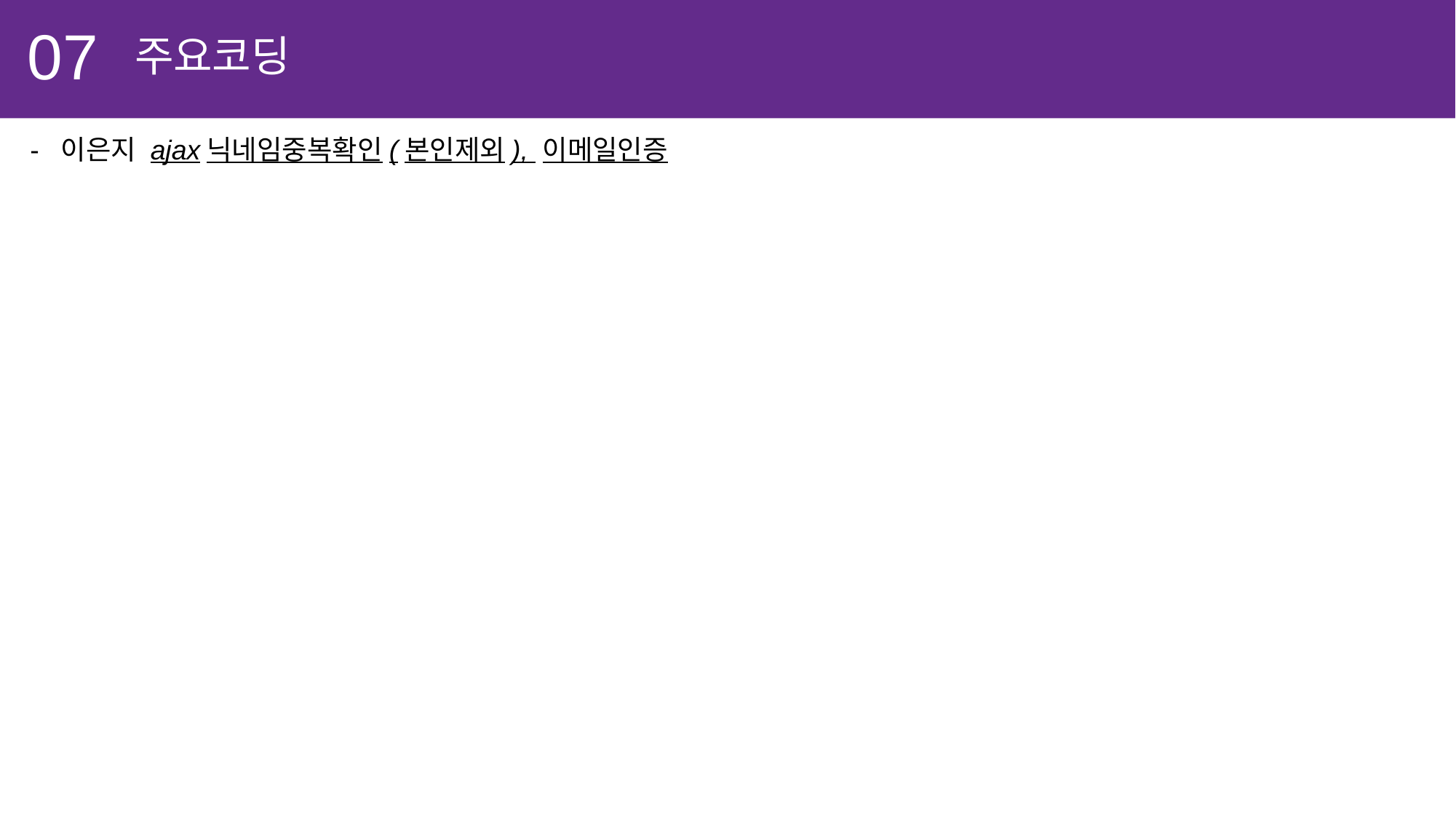

07
주요코딩
-  이은지 ajax닉네임중복확인(본인제외), 이메일인증
당근마켓